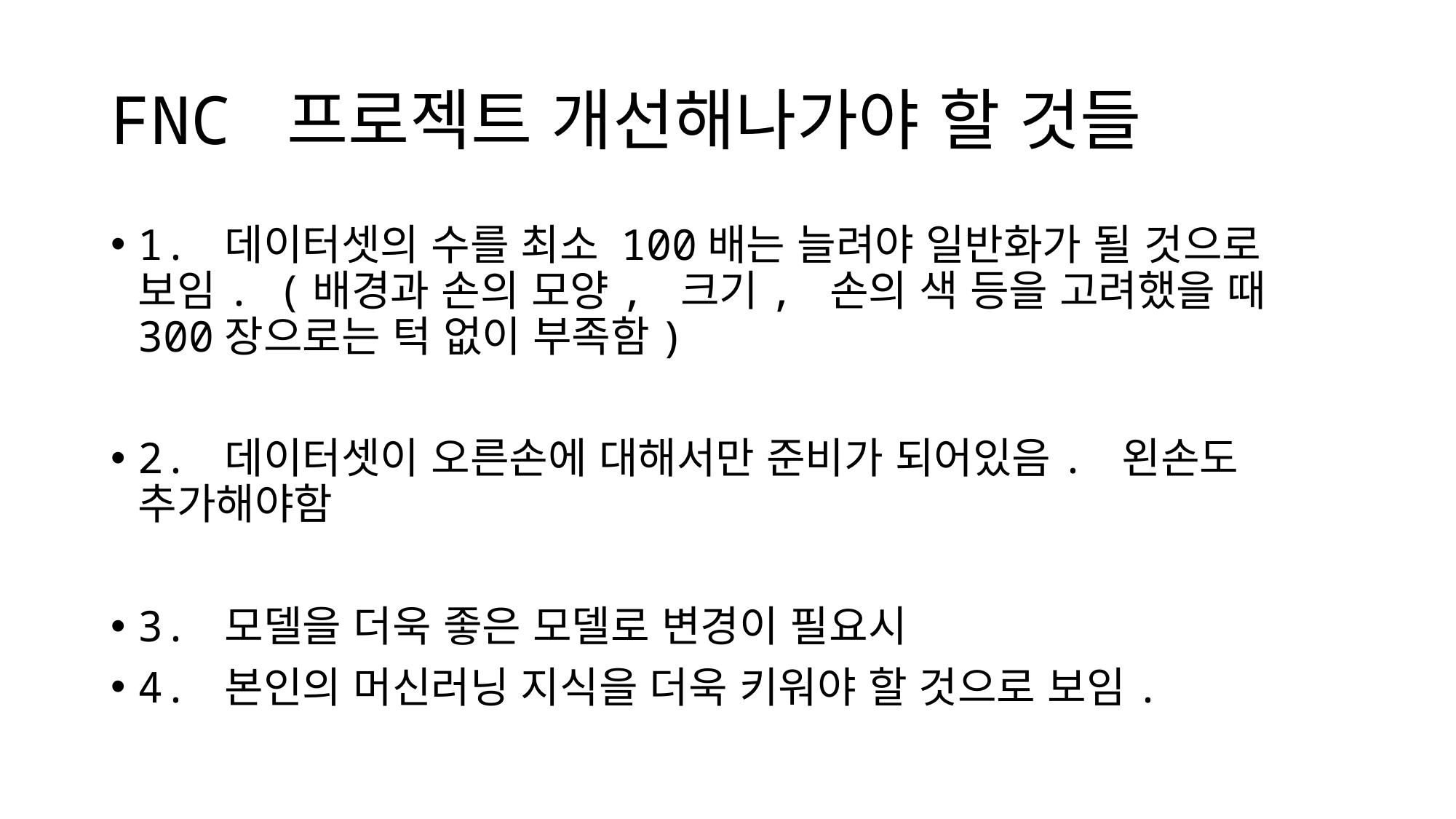

# FNC 프로젝트 개선해나가야 할 것들
1. 데이터셋의 수를 최소 100배는 늘려야 일반화가 될 것으로 보임. (배경과 손의 모양, 크기, 손의 색 등을 고려했을 때 300장으로는 턱 없이 부족함)

2. 데이터셋이 오른손에 대해서만 준비가 되어있음. 왼손도 추가해야함

3. 모델을 더욱 좋은 모델로 변경이 필요시
4. 본인의 머신러닝 지식을 더욱 키워야 할 것으로 보임.